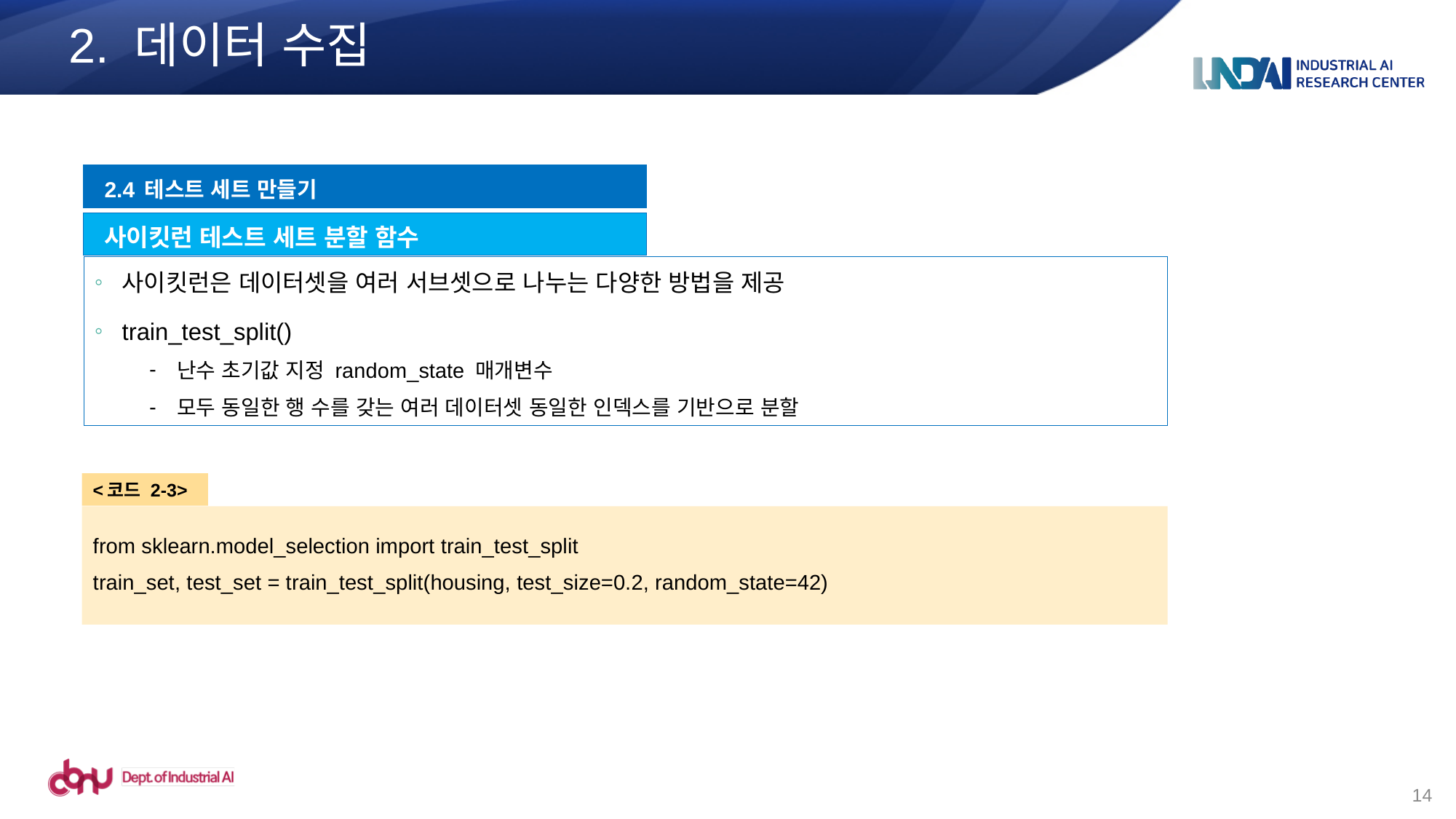

# 2. 데이터 수집
2.4 테스트 세트 만들기
사이킷런 테스트 세트 분할 함수
사이킷런은 데이터셋을 여러 서브셋으로 나누는 다양한 방법을 제공
train_test_split()
난수 초기값 지정 random_state 매개변수
모두 동일한 행 수를 갖는 여러 데이터셋 동일한 인덱스를 기반으로 분할
<코드 2-3>
from sklearn.model_selection import train_test_split
train_set, test_set = train_test_split(housing, test_size=0.2, random_state=42)
14